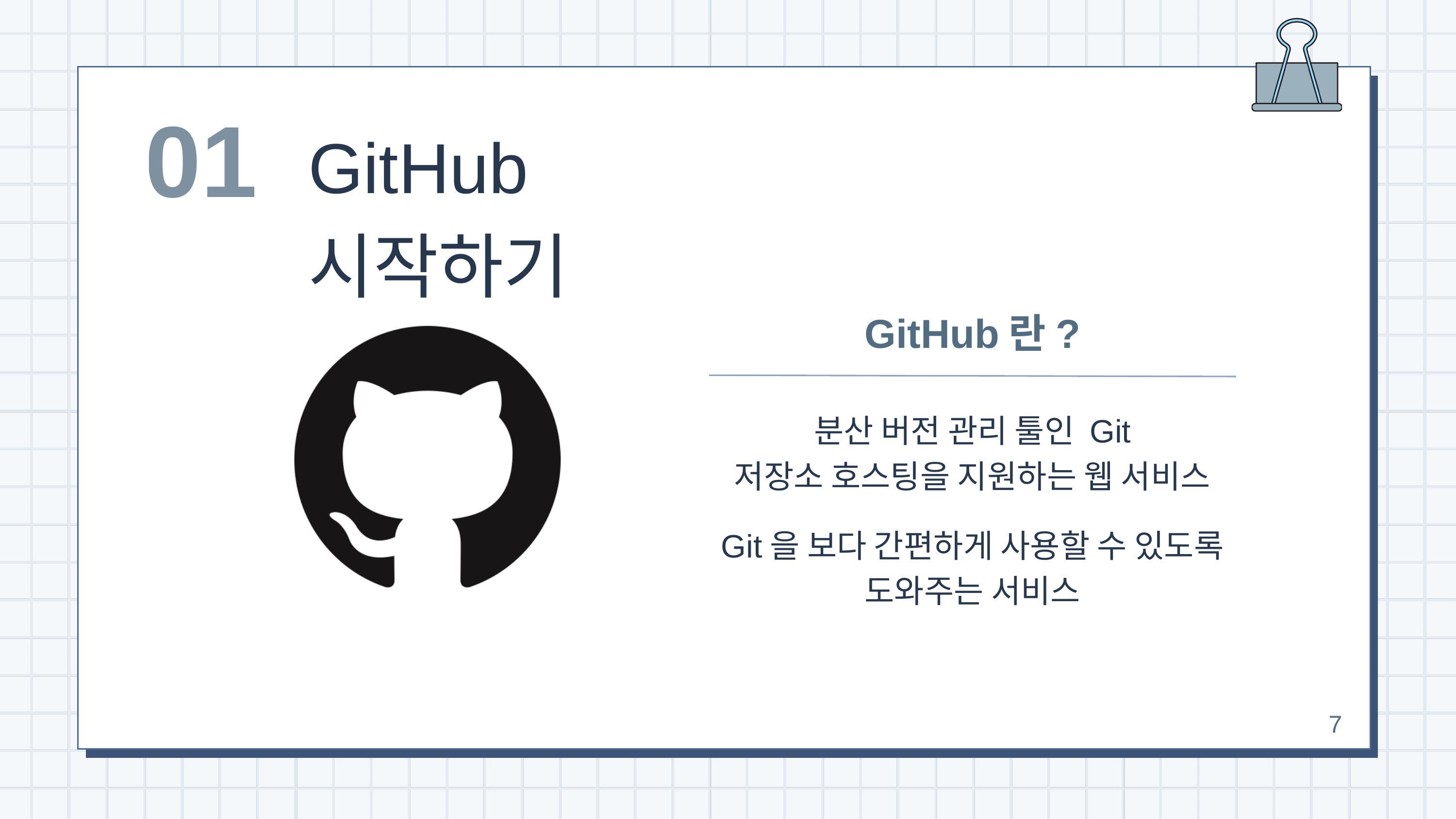

01
GitHub 시작하기
GitHub란?

분산 버전 관리 툴인 Git
저장소 호스팅을 지원하는 웹 서비스
Git을 보다 간편하게 사용할 수 있도록
도와주는 서비스
7